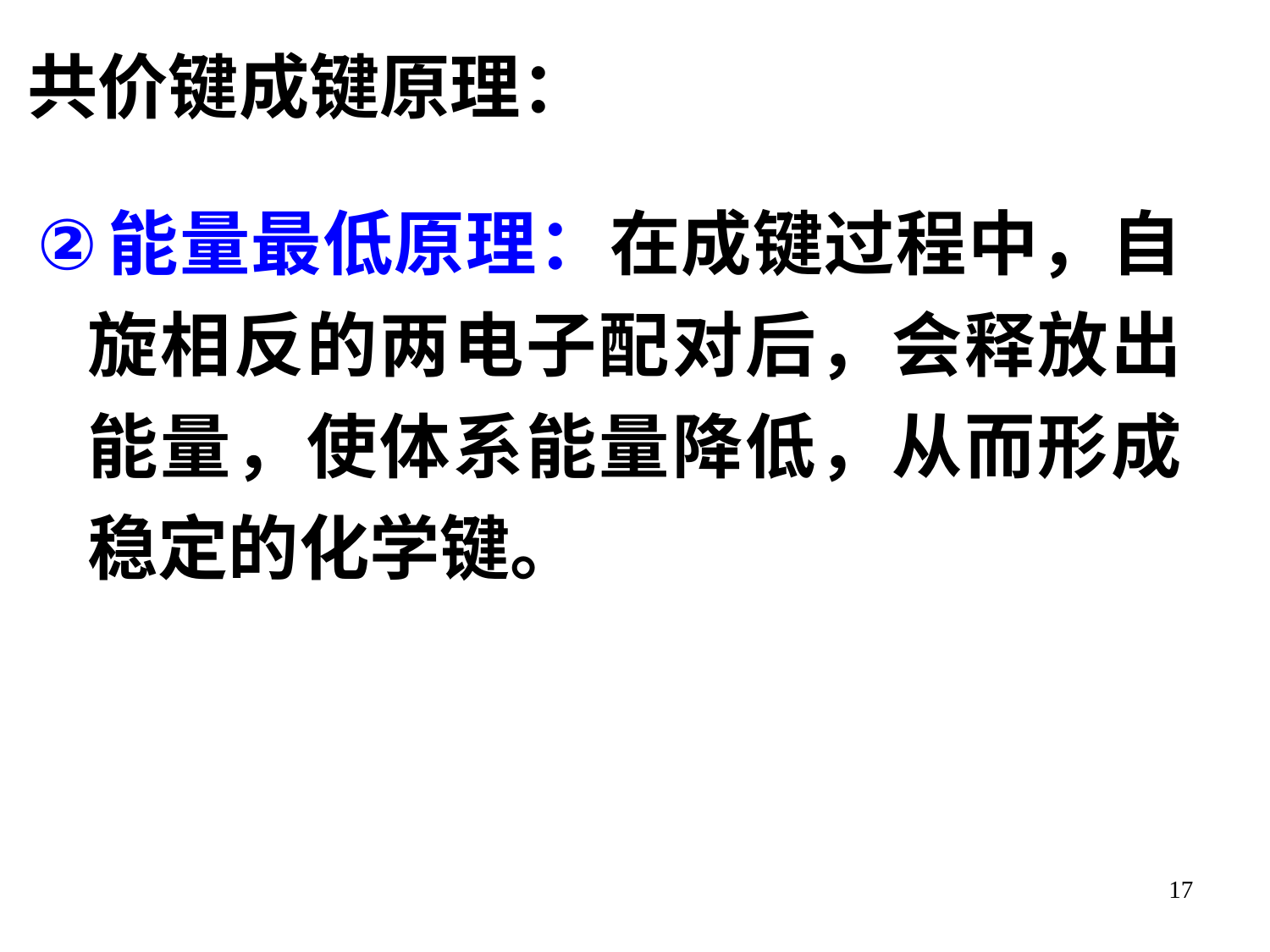

共价键成键原理：
# 能量最低原理：在成键过程中，自旋相反的两电子配对后，会释放出能量，使体系能量降低，从而形成稳定的化学键。
17